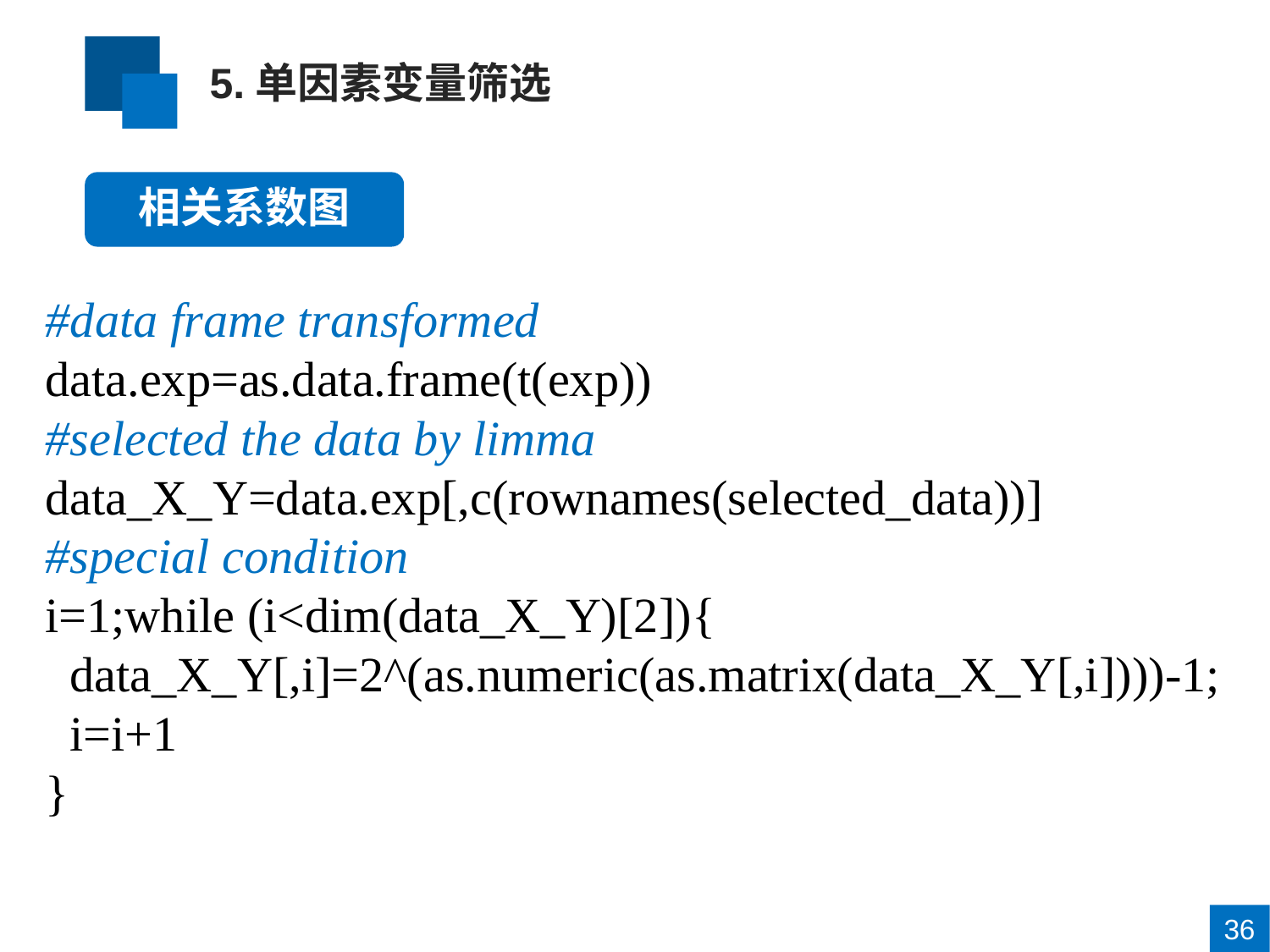

5.单因素变量筛选
相关系数图
#data frame transformed
data.exp=as.data.frame(t(exp))
#selected the data by limma
data_X_Y=data.exp[,c(rownames(selected_data))]
#special condition
i=1;while (i<dim(data_X_Y)[2]){
  data_X_Y[,i]=2^(as.numeric(as.matrix(data_X_Y[,i])))-1;
  i=i+1
}

36